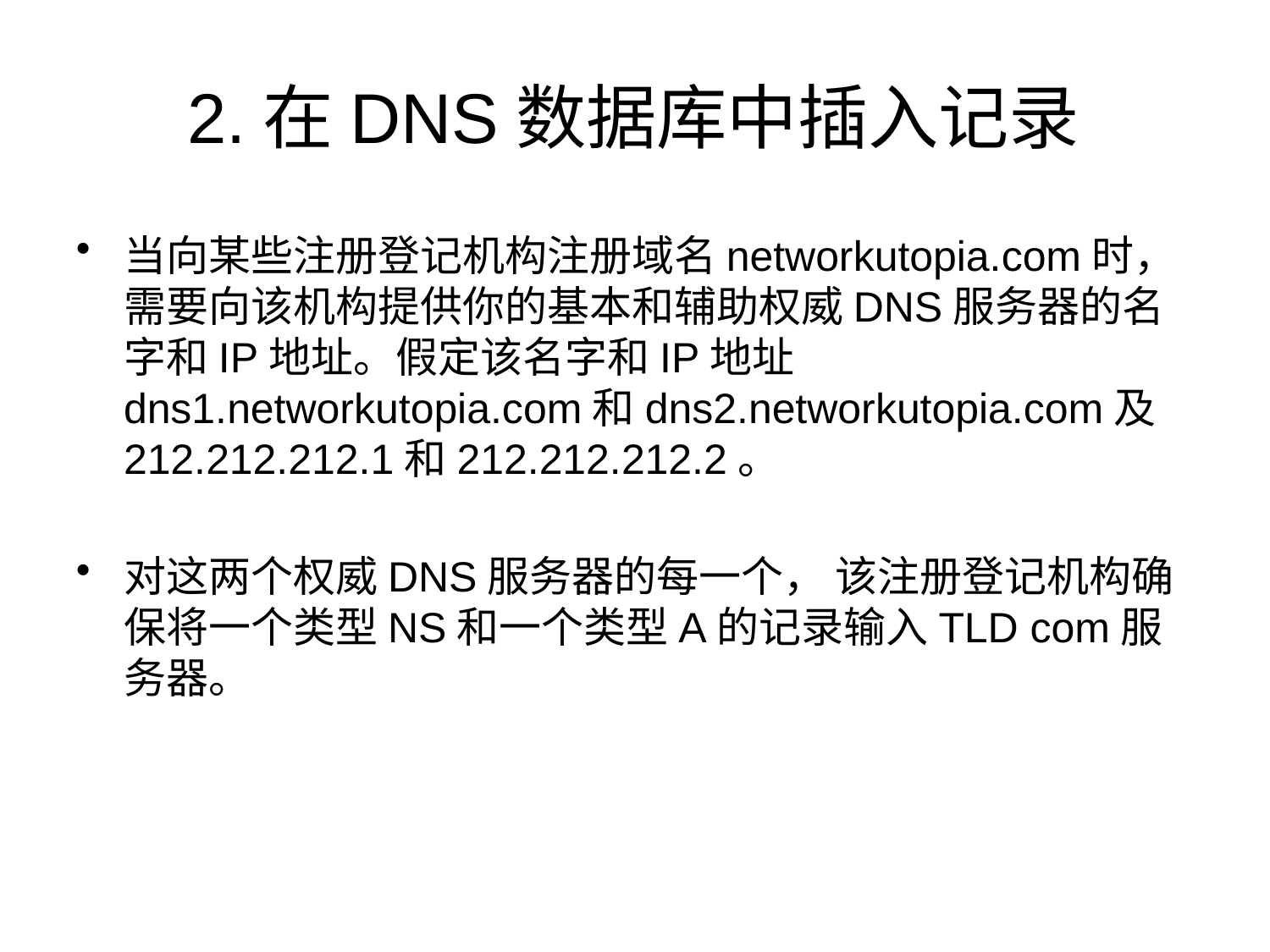

# 2.在DNS数据库中插入记录
当向某些注册登记机构注册域名networkutopia.com时，需要向该机构提供你的基本和辅助权威DNS服务器的名字和IP地址。假定该名字和IP地址dns1.networkutopia.com和dns2.networkutopia.com及212.212.212.1和212.212.212.2。

对这两个权威DNS服务器的每一个， 该注册登记机构确保将一个类型NS和一个类型A的记录输入TLD com服务器。